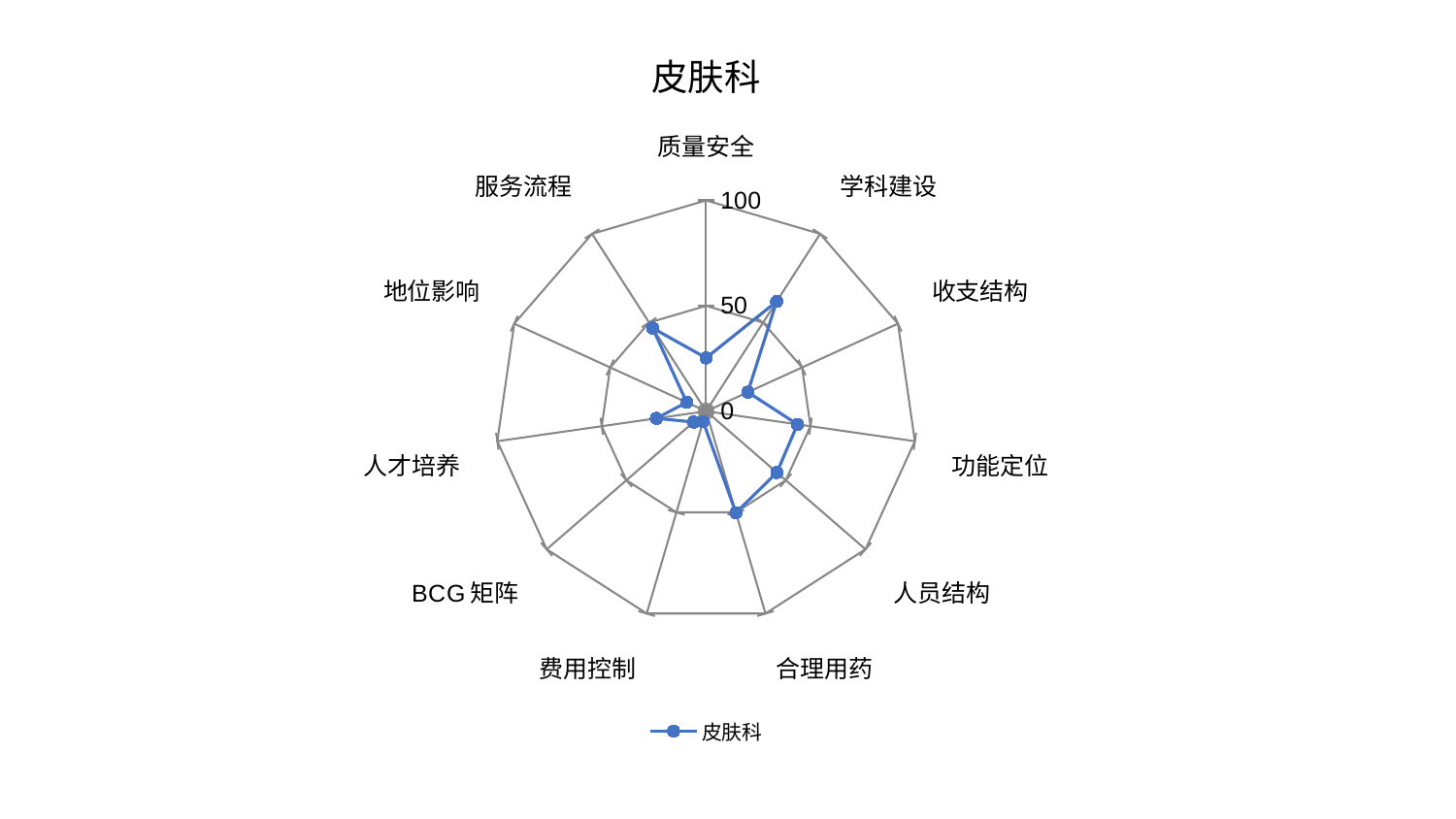

### Chart: 皮肤科

| Category | 皮肤科 |
|---|---|
| 质量安全 | 25.273653151128862 |
| 学科建设 | 61.8621053830943 |
| 收支结构 | 21.77430171099296 |
| 功能定位 | 43.777027557674685 |
| 人员结构 | 44.41701063506762 |
| 合理用药 | 50.16962323917189 |
| 费用控制 | 5.083987770175975 |
| BCG矩阵 | 7.845070514401632 |
| 人才培养 | 23.8312004762421 |
| 地位影响 | 10.127858252634212 |
| 服务流程 | 46.89798564814096 |
134